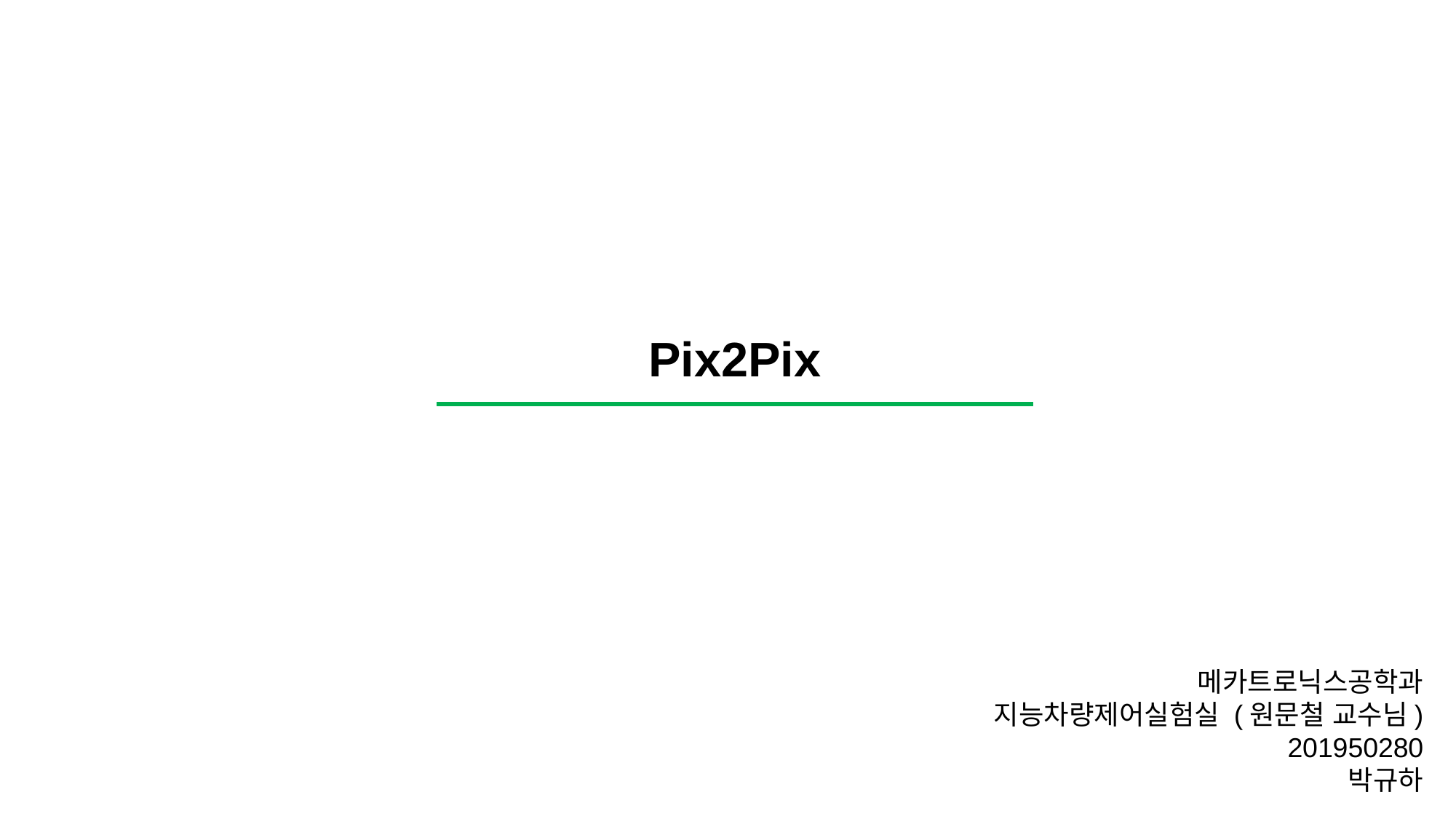

Pix2Pix
메카트로닉스공학과
지능차량제어실험실 (원문철 교수님)
201950280
박규하